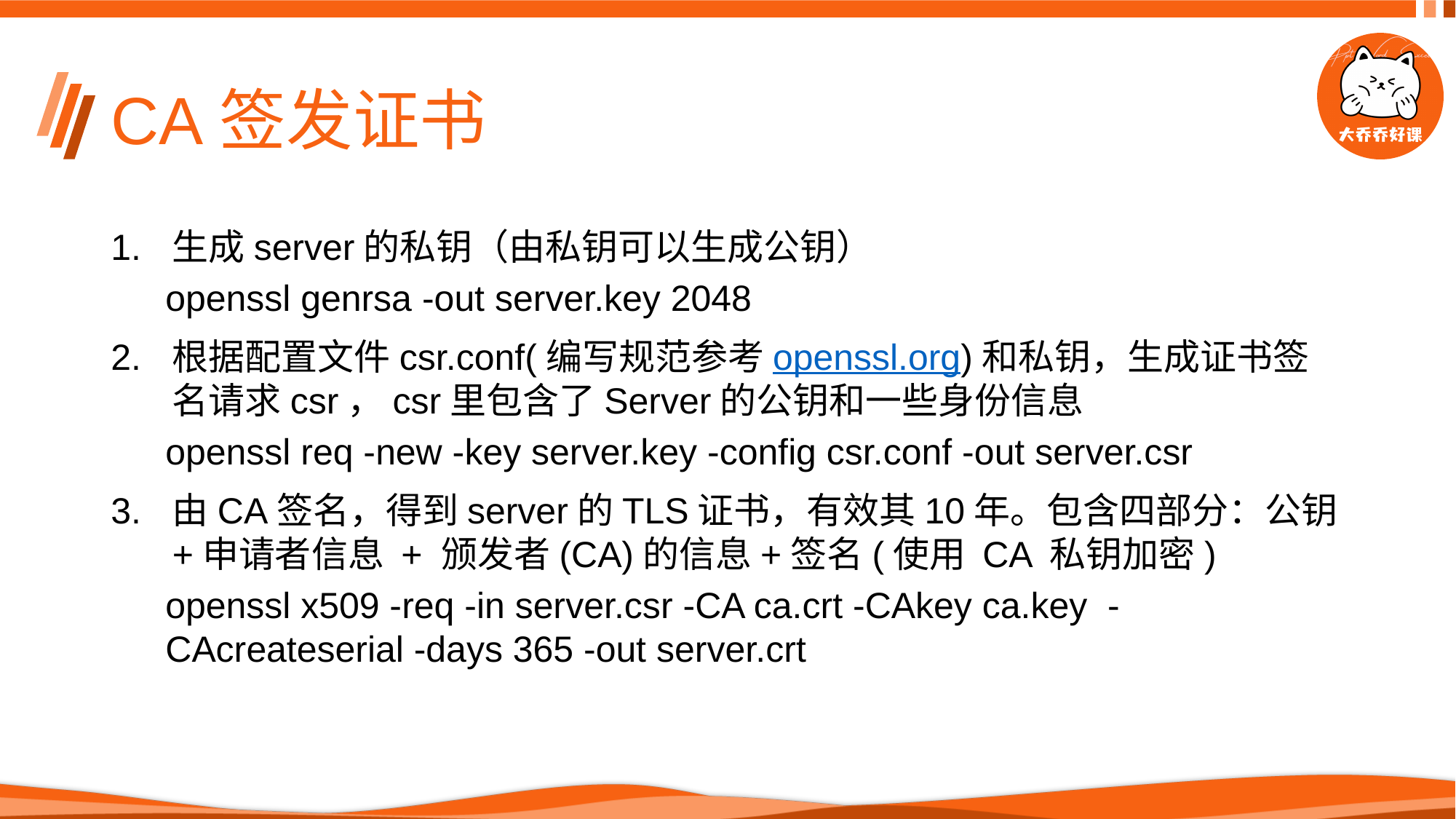

# CA签发证书
生成server的私钥（由私钥可以生成公钥）
openssl genrsa -out server.key 2048
根据配置文件csr.conf(编写规范参考openssl.org)和私钥，生成证书签名请求csr，csr里包含了Server的公钥和一些身份信息
openssl req -new -key server.key -config csr.conf -out server.csr
由CA签名，得到server的TLS证书，有效其10年。包含四部分：公钥+申请者信息 + 颁发者(CA)的信息+签名(使用 CA 私钥加密)
openssl x509 -req -in server.csr -CA ca.crt -CAkey ca.key  -CAcreateserial -days 365 -out server.crt